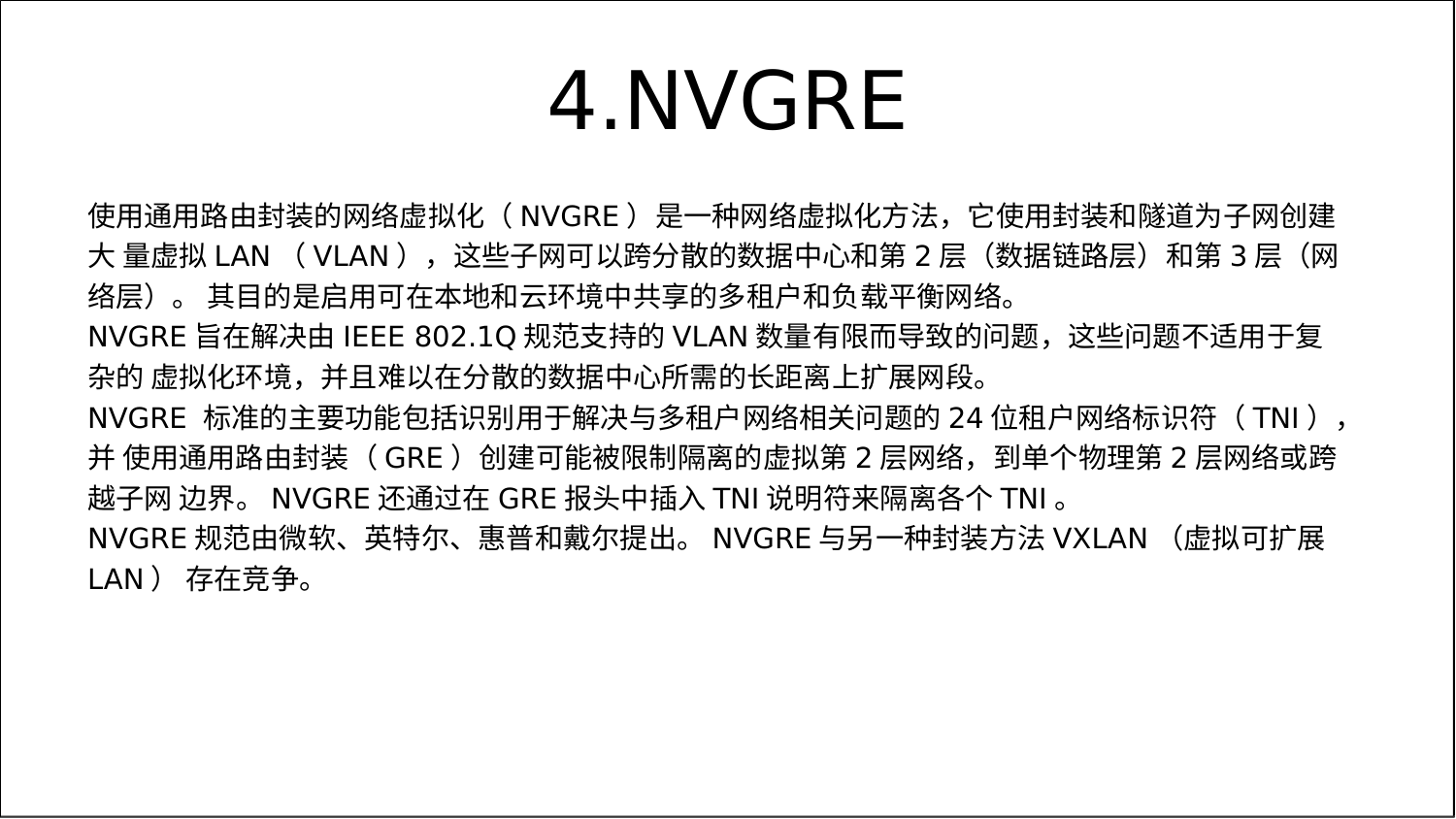

# 4.NVGRE
使用通用路由封装的网络虚拟化（NVGRE）是一种网络虚拟化方法，它使用封装和隧道为子网创建大 量虚拟LAN（VLAN），这些子网可以跨分散的数据中心和第2层（数据链路层）和第3层（网络层）。 其目的是启用可在本地和云环境中共享的多租户和负载平衡网络。
NVGRE旨在解决由IEEE 802.1Q规范支持的VLAN数量有限而导致的问题，这些问题不适用于复杂的 虚拟化环境，并且难以在分散的数据中心所需的长距离上扩展网段。
NVGRE 标准的主要功能包括识别用于解决与多租户网络相关问题的24位租户网络标识符（TNI），并 使用通用路由封装（GRE）创建可能被限制隔离的虚拟第2层网络，到单个物理第2层网络或跨越子网 边界。NVGRE还通过在GRE报头中插入TNI说明符来隔离各个TNI。
NVGRE规范由微软、英特尔、惠普和戴尔提出。NVGRE与另一种封装方法VXLAN（虚拟可扩展LAN） 存在竞争。